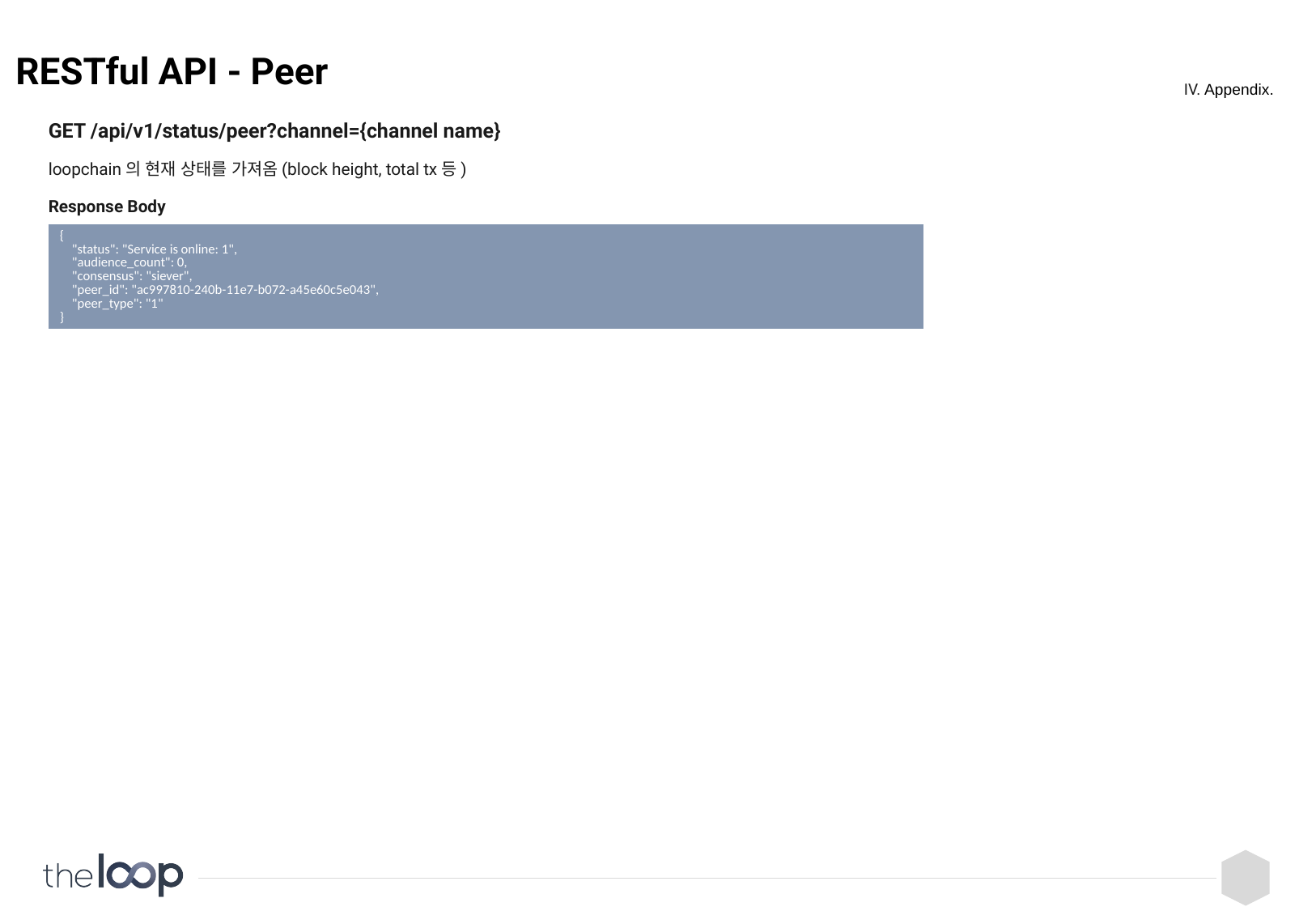

# RESTful API - Peer
IV. Appendix.
GET /api/v1/status/peer?channel={channel name}
loopchain의 현재 상태를 가져옴(block height, total tx등)
Response Body

| { "status": "Service is online: 1", "audience\_count": 0, "consensus": "siever", "peer\_id": "ac997810-240b-11e7-b072-a45e60c5e043", "peer\_type": "1" } |
| --- |